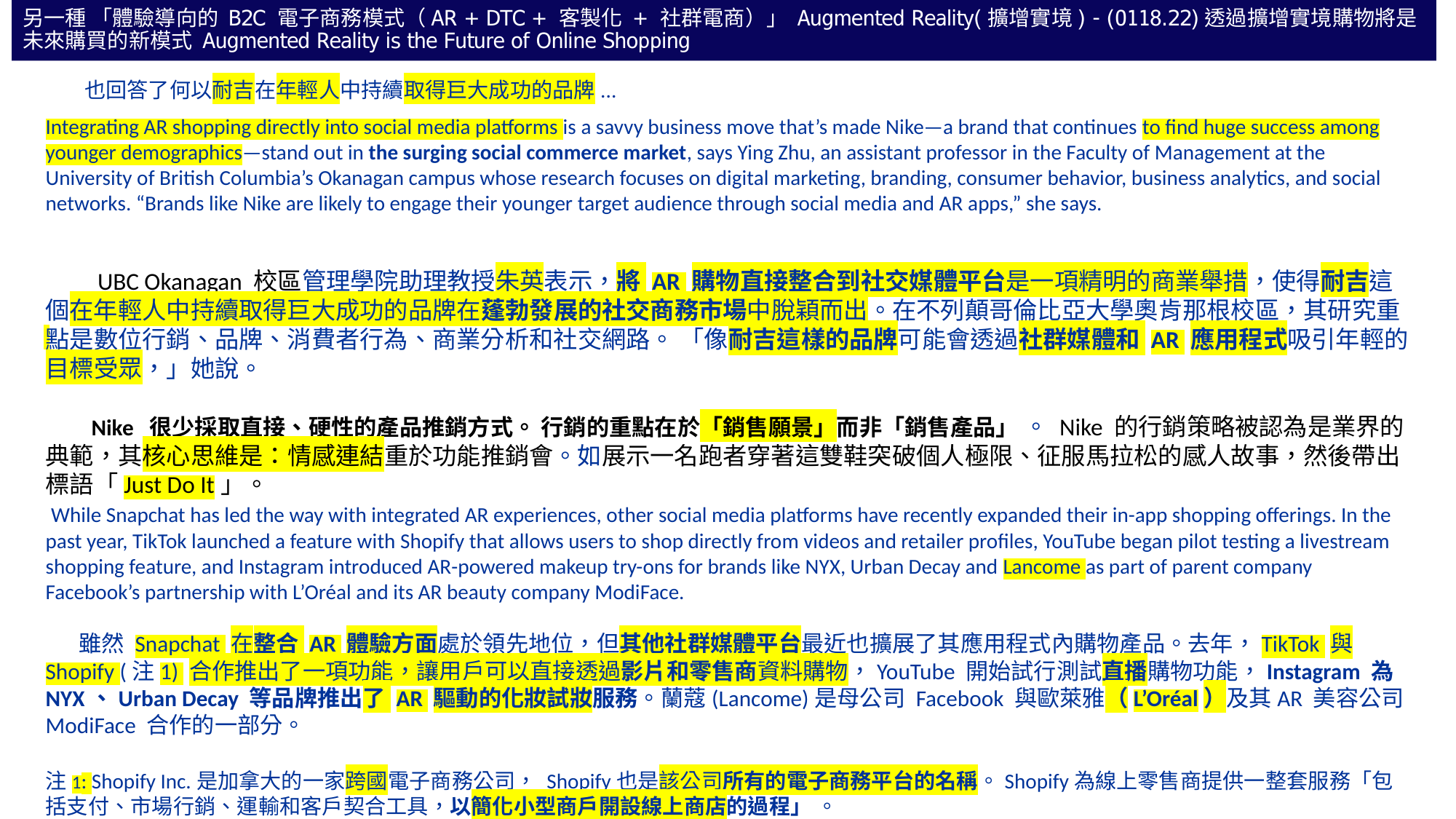

# 另一種 「體驗導向的 B2C 電子商務模式（AR + DTC + 客製化 + 社群電商）」 Augmented Reality(擴增實境) - (0118.22)透過擴增實境購物將是未來購買的新模式 Augmented Reality is the Future of Online Shopping
也回答了何以耐吉在年輕人中持續取得巨大成功的品牌...
 (0118.22)透過擴增實境購物將是未來購買的新模式 Augmented Reality is the Future of Online Shopping

Integrating AR shopping directly into social media platforms is a savvy business move that’s made Nike—a brand that continues to find huge success among younger demographics—stand out in the surging social commerce market, says Ying Zhu, an assistant professor in the Faculty of Management at the University of British Columbia’s Okanagan campus whose research focuses on digital marketing, branding, consumer behavior, business analytics, and social networks. “Brands like Nike are likely to engage their younger target audience through social media and AR apps,” she says.

           UBC Okanagan 校區管理學院助理教授朱英表示，將 AR 購物直接整合到社交媒體平台是一項精明的商業舉措，使得耐吉這個在年輕人中持續取得巨大成功的品牌在蓬勃發展的社交商務市場中脫穎而出。在不列顛哥倫比亞大學奧肯那根校區，其研究重點是數位行銷、品牌、消費者行為、商業分析和社交網路。 「像耐吉這樣的品牌可能會透過社群媒體和 AR 應用程式吸引年輕的目標受眾，」她說。

         Nike  很少採取直接、硬性的產品推銷方式。 行銷的重點在於「銷售願景」而非「銷售產品」 。 Nike 的行銷策略被認為是業界的典範，其核心思維是：情感連結重於功能推銷會。如展示一名跑者穿著這雙鞋突破個人極限、征服馬拉松的感人故事，然後帶出標語「Just Do It」。
 While Snapchat has led the way with integrated AR experiences, other social media platforms have recently expanded their in-app shopping offerings. In the past year, TikTok launched a feature with Shopify that allows users to shop directly from videos and retailer profiles, YouTube began pilot testing a livestream shopping feature, and Instagram introduced AR-powered makeup try-ons for brands like NYX, Urban Decay and Lancome as part of parent company Facebook’s partnership with L’Oréal and its AR beauty company ModiFace.
      雖然 Snapchat 在整合 AR 體驗方面處於領先地位，但其他社群媒體平台最近也擴展了其應用程式內購物產品。去年，TikTok 與 Shopify (注1) 合作推出了一項功能，讓用戶可以直接透過影片和零售商資料購物，YouTube 開始試行測試直播購物功能，Instagram 為 NYX、Urban Decay 等品牌推出了 AR 驅動的化妝試妝服務。蘭蔻(Lancome)是母公司 Facebook 與歐萊雅（L’Oréal）及其AR 美容公司ModiFace 合作的一部分。

注1: Shopify Inc.是加拿大的一家跨國電子商務公司， Shopify也是該公司所有的電子商務平台的名稱。Shopify為線上零售商提供一整套服務「包括支付、市場行銷、運輸和客戶契合工具，以簡化小型商戶開設線上商店的過程」 。